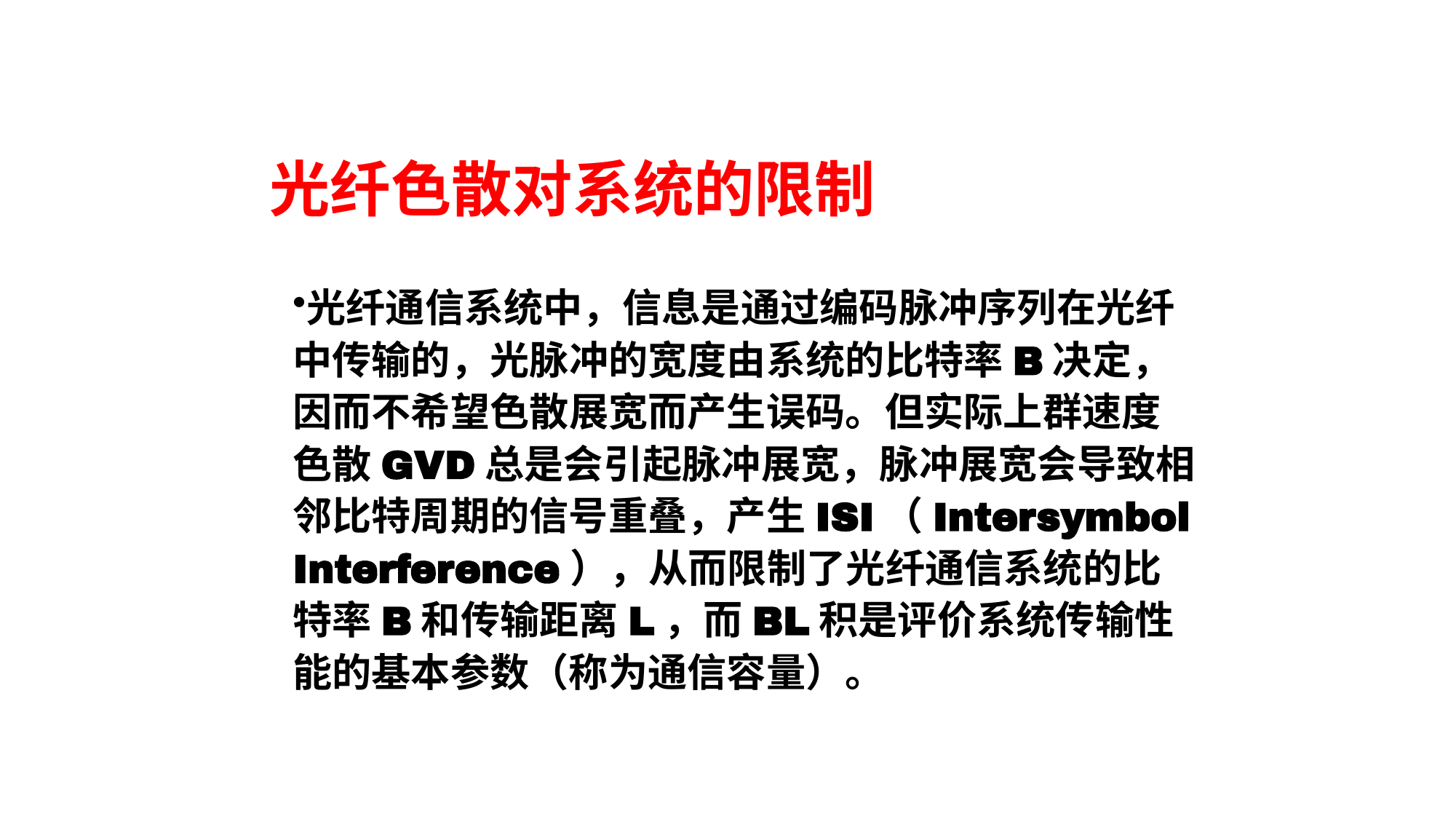

光纤的损耗和色散
光纤色散对系统的限制
光纤通信系统中，信息是通过编码脉冲序列在光纤中传输的，光脉冲的宽度由系统的比特率B决定，因而不希望色散展宽而产生误码。但实际上群速度色散GVD总是会引起脉冲展宽，脉冲展宽会导致相邻比特周期的信号重叠，产生ISI（Intersymbol Interference），从而限制了光纤通信系统的比特率B和传输距离L，而BL积是评价系统传输性能的基本参数（称为通信容量）。